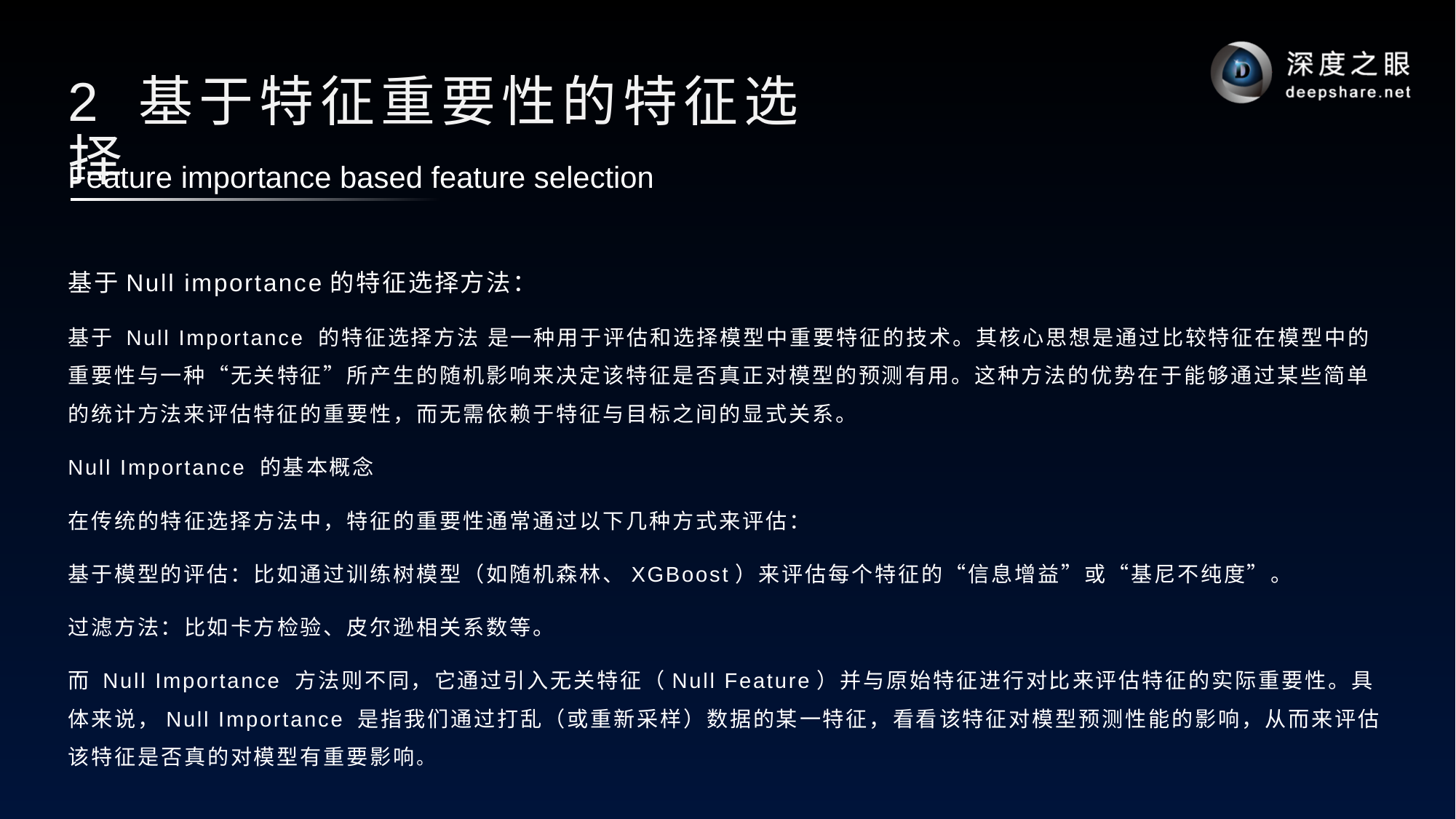

# 2 基于特征重要性的特征选择
Feature importance based feature selection
基于Null importance的特征选择方法：
基于 Null Importance 的特征选择方法 是一种用于评估和选择模型中重要特征的技术。其核心思想是通过比较特征在模型中的重要性与一种“无关特征”所产生的随机影响来决定该特征是否真正对模型的预测有用。这种方法的优势在于能够通过某些简单的统计方法来评估特征的重要性，而无需依赖于特征与目标之间的显式关系。
Null Importance 的基本概念
在传统的特征选择方法中，特征的重要性通常通过以下几种方式来评估：
基于模型的评估：比如通过训练树模型（如随机森林、XGBoost）来评估每个特征的“信息增益”或“基尼不纯度”。
过滤方法：比如卡方检验、皮尔逊相关系数等。
而 Null Importance 方法则不同，它通过引入无关特征（Null Feature）并与原始特征进行对比来评估特征的实际重要性。具体来说，Null Importance 是指我们通过打乱（或重新采样）数据的某一特征，看看该特征对模型预测性能的影响，从而来评估该特征是否真的对模型有重要影响。